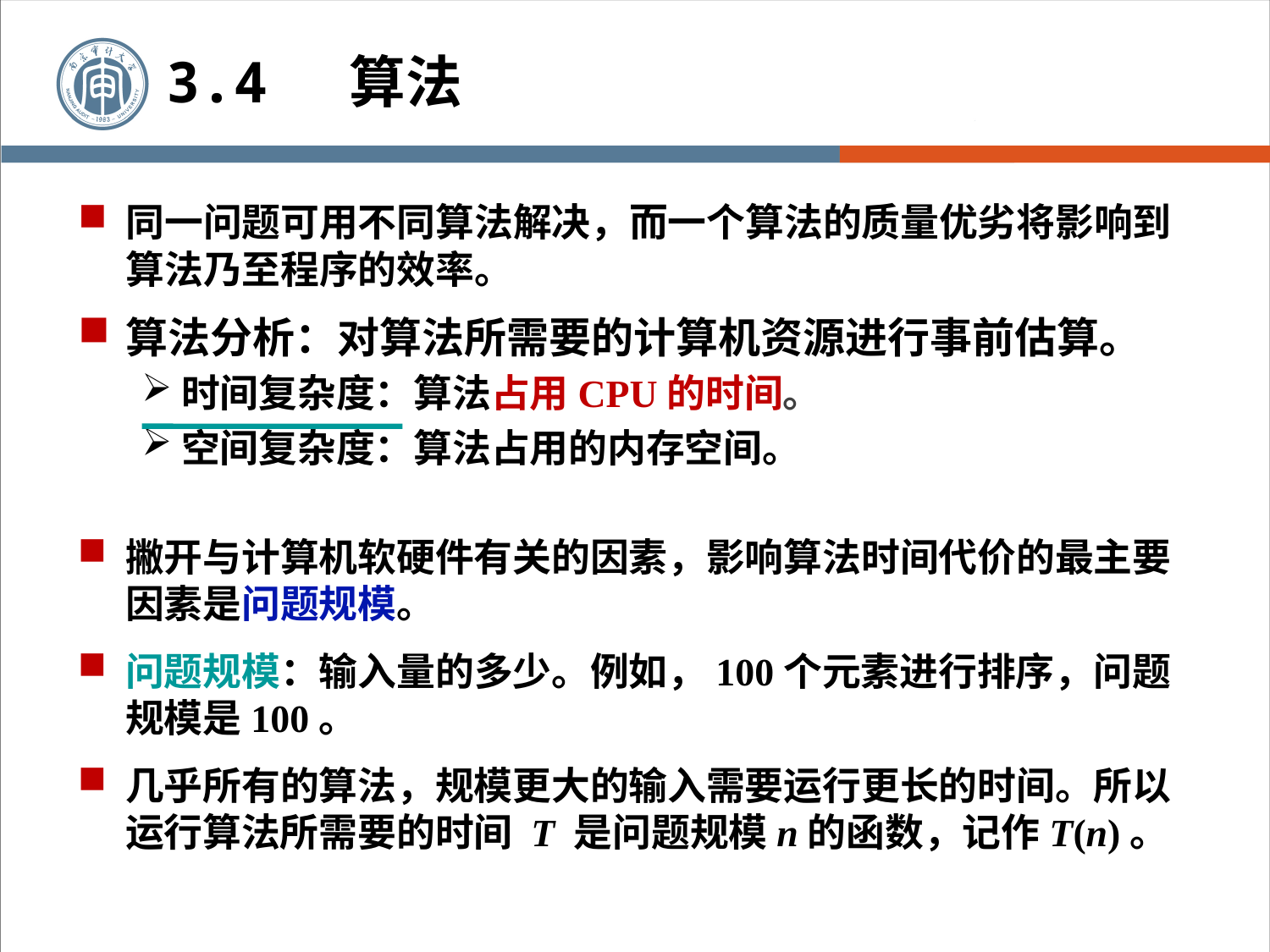

3.4  算法
同一问题可用不同算法解决，而一个算法的质量优劣将影响到算法乃至程序的效率。
算法分析：对算法所需要的计算机资源进行事前估算。
时间复杂度：算法占用CPU的时间。
空间复杂度：算法占用的内存空间。

撇开与计算机软硬件有关的因素，影响算法时间代价的最主要因素是问题规模。
问题规模：输入量的多少。例如，100个元素进行排序，问题规模是100。
几乎所有的算法，规模更大的输入需要运行更长的时间。所以运行算法所需要的时间 T 是问题规模n的函数，记作T(n)。